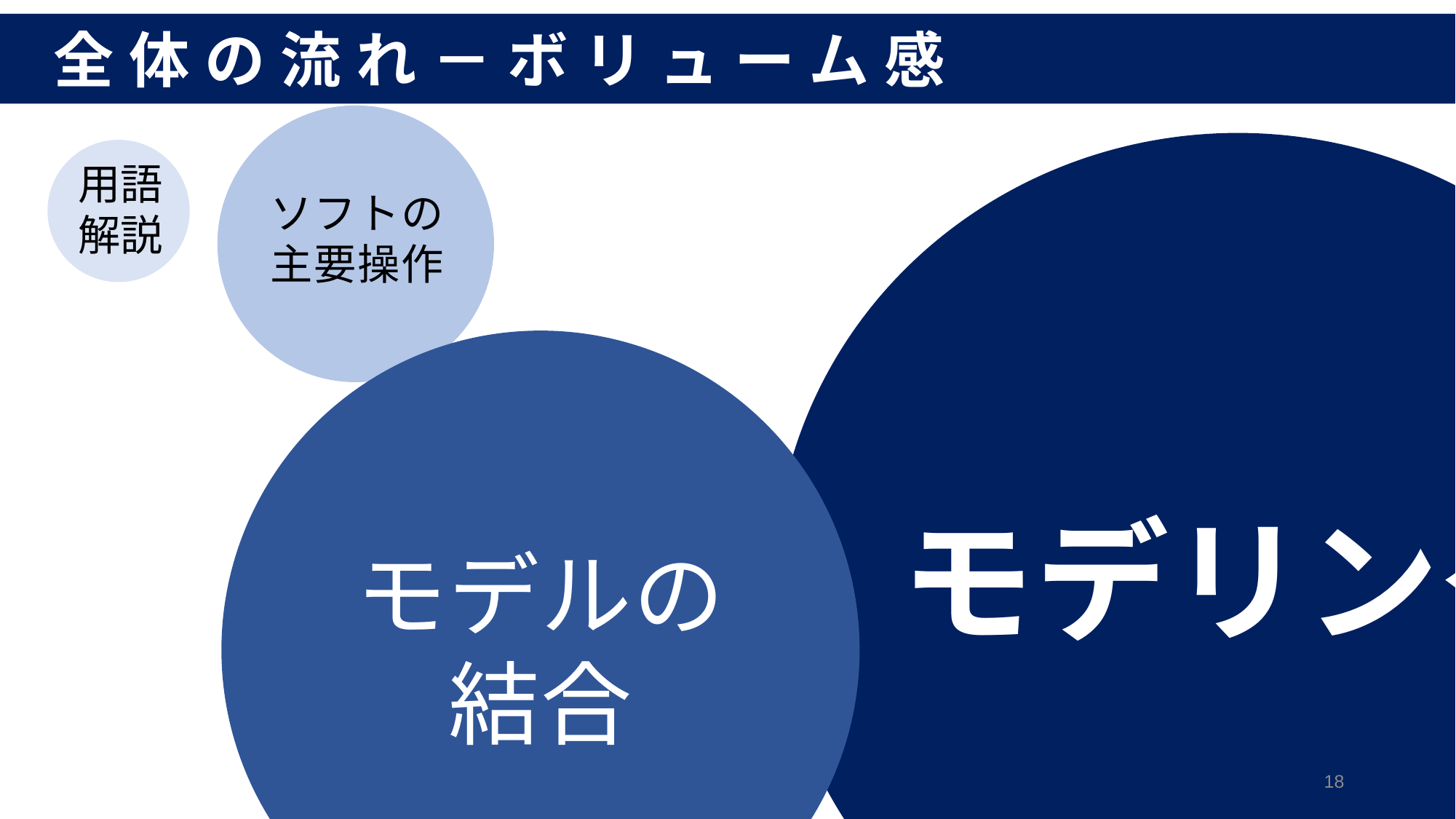

全体の流れ－ボリューム感

用語
解説
ソフトの
主要操作

モデリング
モデルの
結合
18